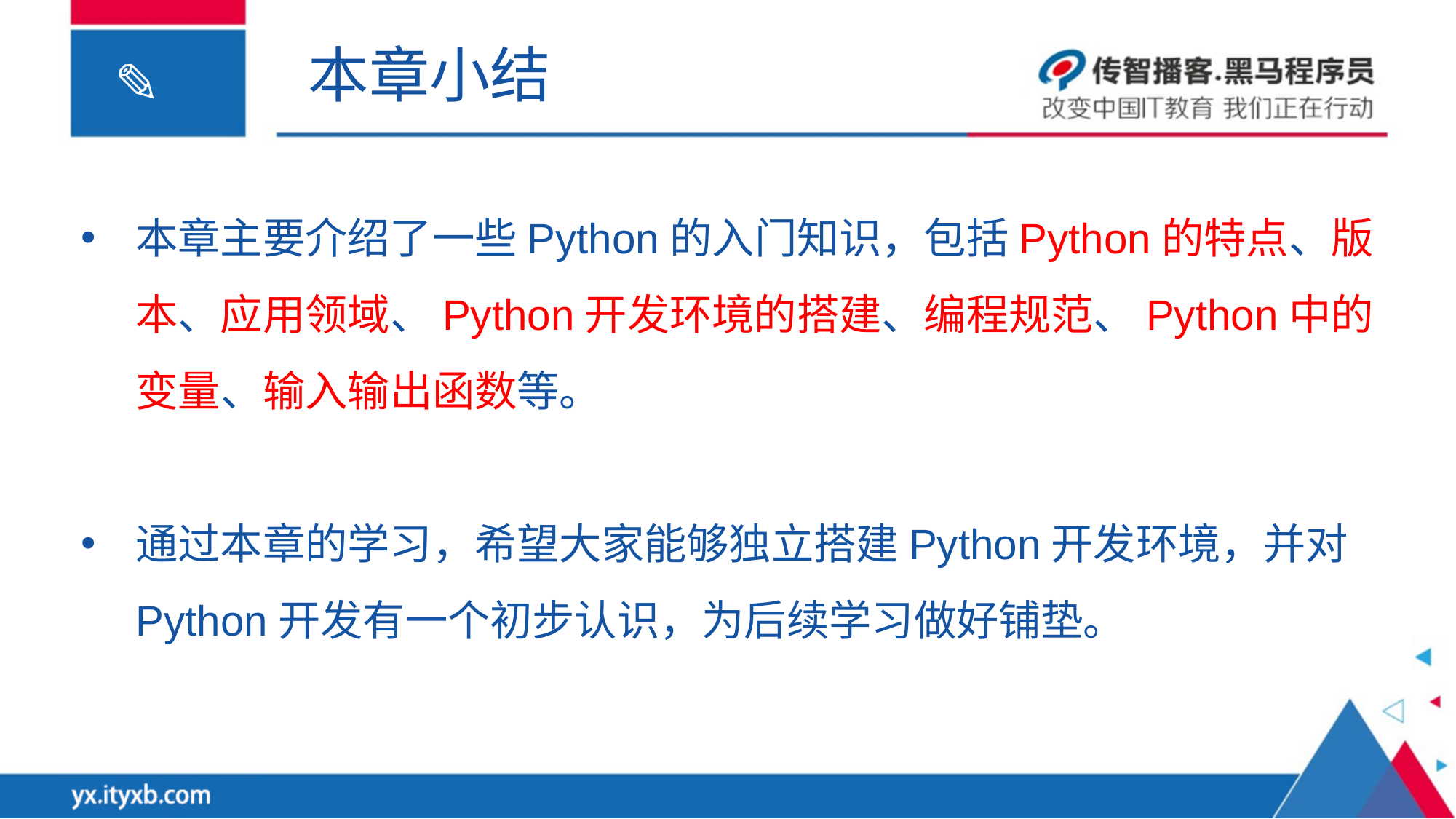

本章小结
本章主要介绍了一些Python的入门知识，包括Python的特点、版本、应用领域、Python开发环境的搭建、编程规范、Python中的变量、输入输出函数等。

通过本章的学习，希望大家能够独立搭建Python开发环境，并对Python开发有一个初步认识，为后续学习做好铺垫。